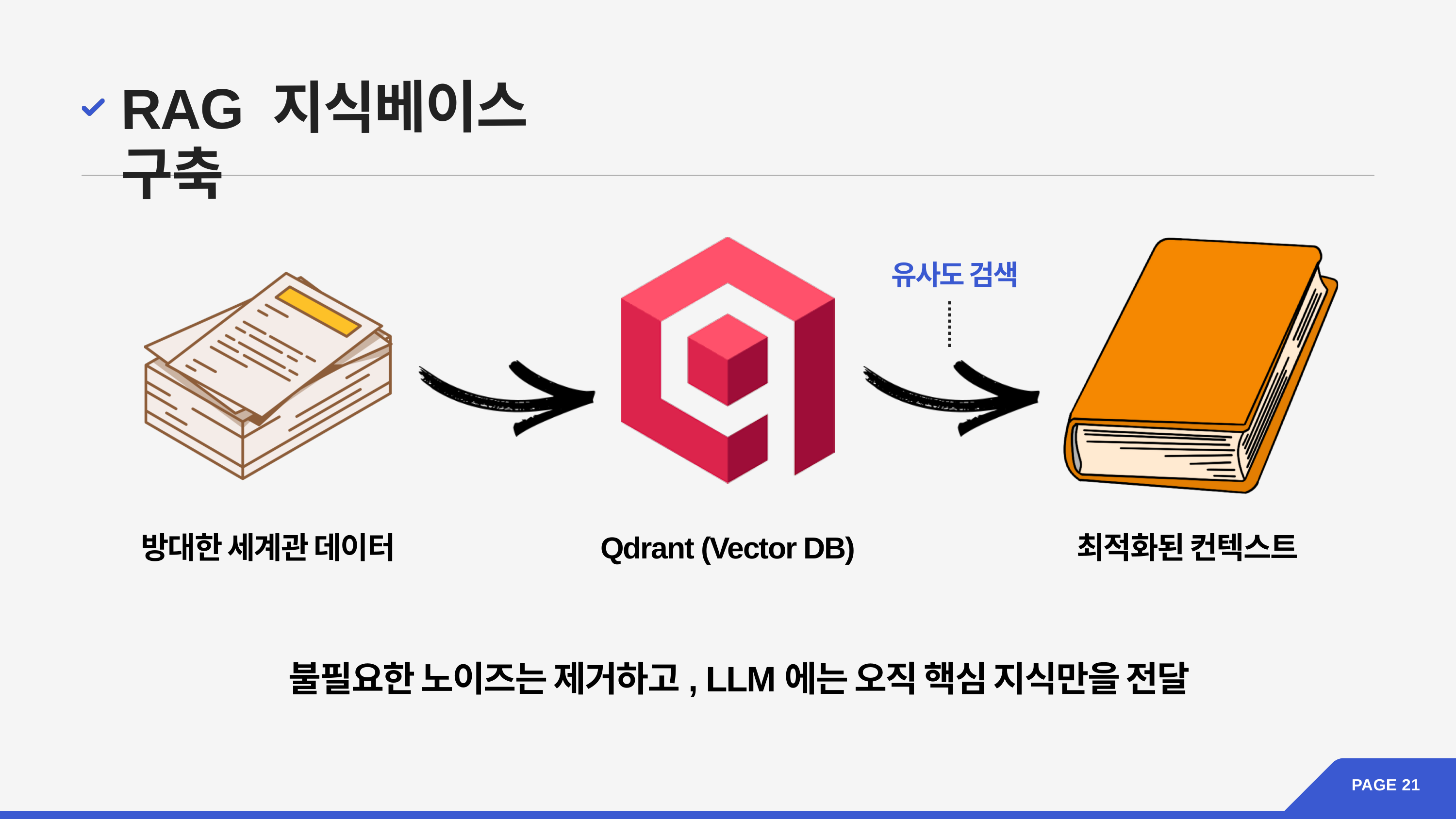

RAG 지식베이스 구축

유사도 검색

방대한 세계관 데이터
Qdrant (Vector DB)
최적화된 컨텍스트
불필요한 노이즈는 제거하고, LLM에는 오직 핵심 지식만을 전달

PAGE 21